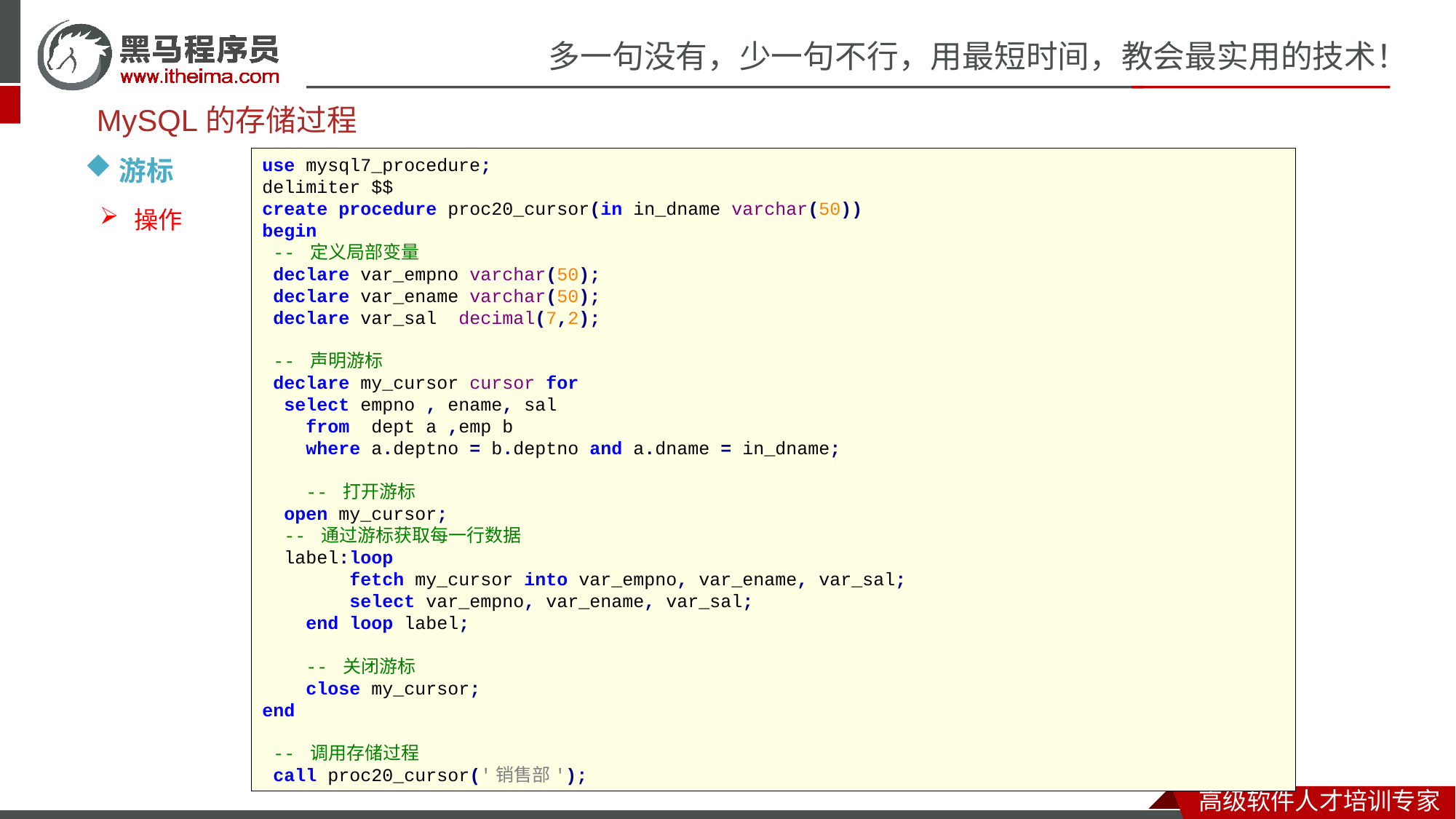

MySQL的存储过程
游标
use mysql7_procedure;
delimiter $$
create procedure proc20_cursor(in in_dname varchar(50))
begin
 -- 定义局部变量
 declare var_empno varchar(50);
 declare var_ename varchar(50);
 declare var_sal  decimal(7,2);

 -- 声明游标
 declare my_cursor cursor for
  select empno , ename, sal
    from  dept a ,emp b
    where a.deptno = b.deptno and a.dname = in_dname;

    -- 打开游标
  open my_cursor;
  -- 通过游标获取每一行数据
  label:loop
        fetch my_cursor into var_empno, var_ename, var_sal;
        select var_empno, var_ename, var_sal;
    end loop label;

    -- 关闭游标
    close my_cursor;
end

 -- 调用存储过程
 call proc20_cursor('销售部');
操作